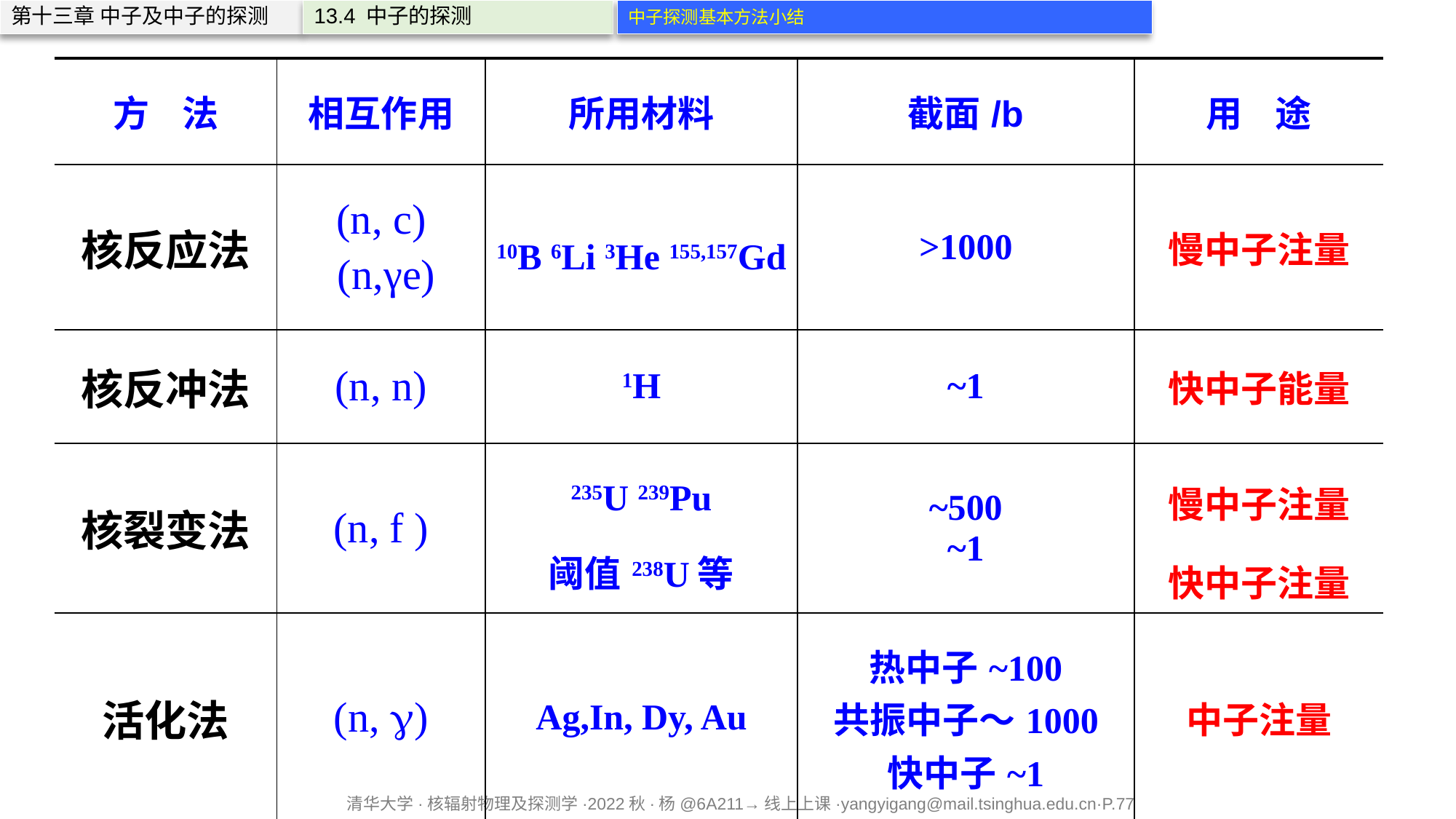

第十三章 中子及中子的探测
13.4 中子的探测
中子探测基本方法小结

| 方 法 | 相互作用 | 所用材料 | 截面/b | 用 途 |
| --- | --- | --- | --- | --- |
| 核反应法 | (n, c) (n,γe) | 10B 6Li 3He 155,157Gd | >1000 | 慢中子注量 |
| 核反冲法 | (n, n) | 1H | ~1 | 快中子能量 |
| 核裂变法 | (n, f ) | 235U 239Pu 阈值238U等 | ~500 ~1 | 慢中子注量 快中子注量 |
| 活化法 | (n, γ) | Ag,In, Dy, Au | 热中子~100 共振中子～1000 快中子~1 | 中子注量 |